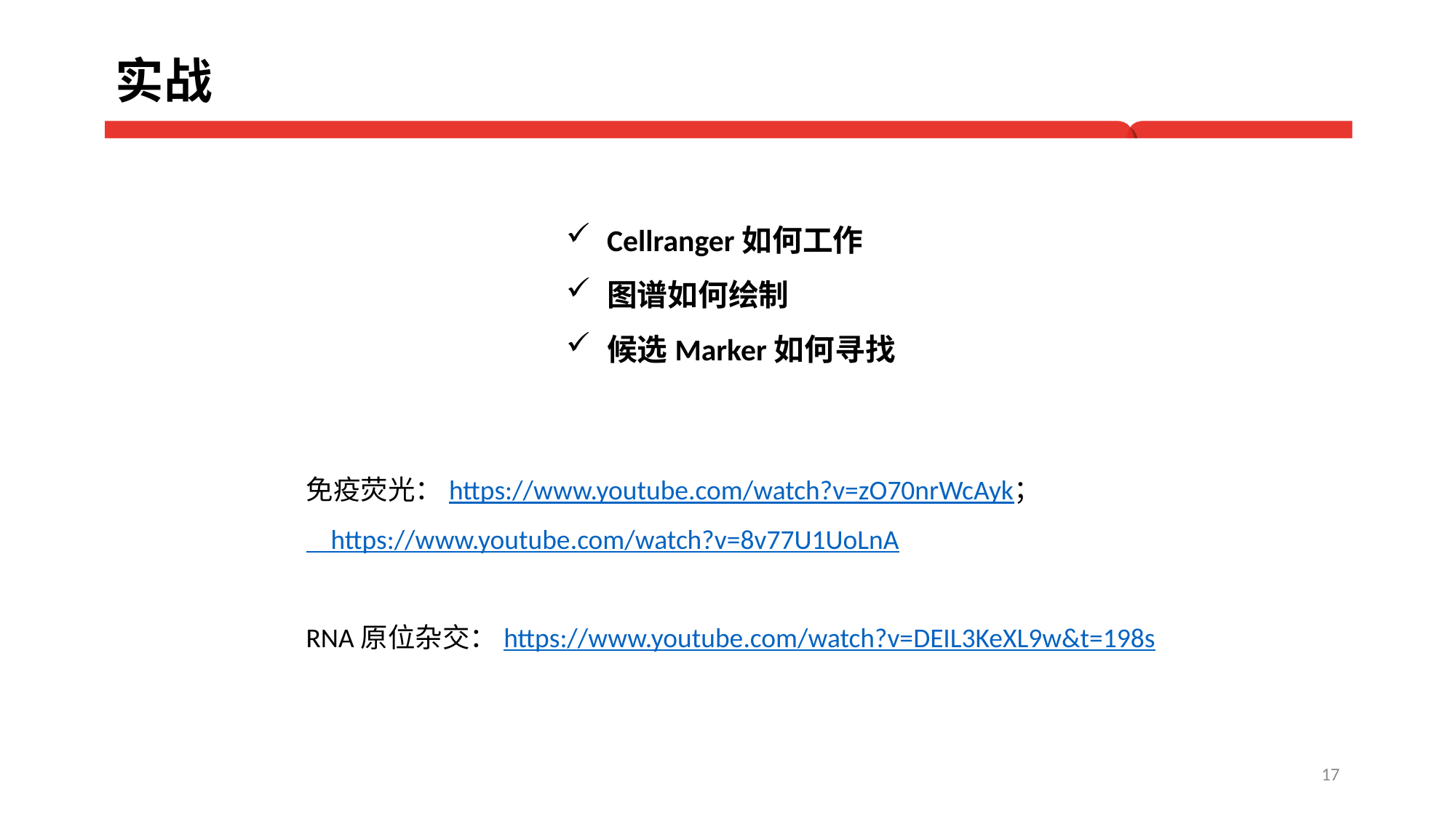

# 实战
Cellranger如何工作
图谱如何绘制
候选Marker如何寻找
免疫荧光：https://www.youtube.com/watch?v=zO70nrWcAyk；
	    https://www.youtube.com/watch?v=8v77U1UoLnA

RNA原位杂交：https://www.youtube.com/watch?v=DEIL3KeXL9w&t=198s
17